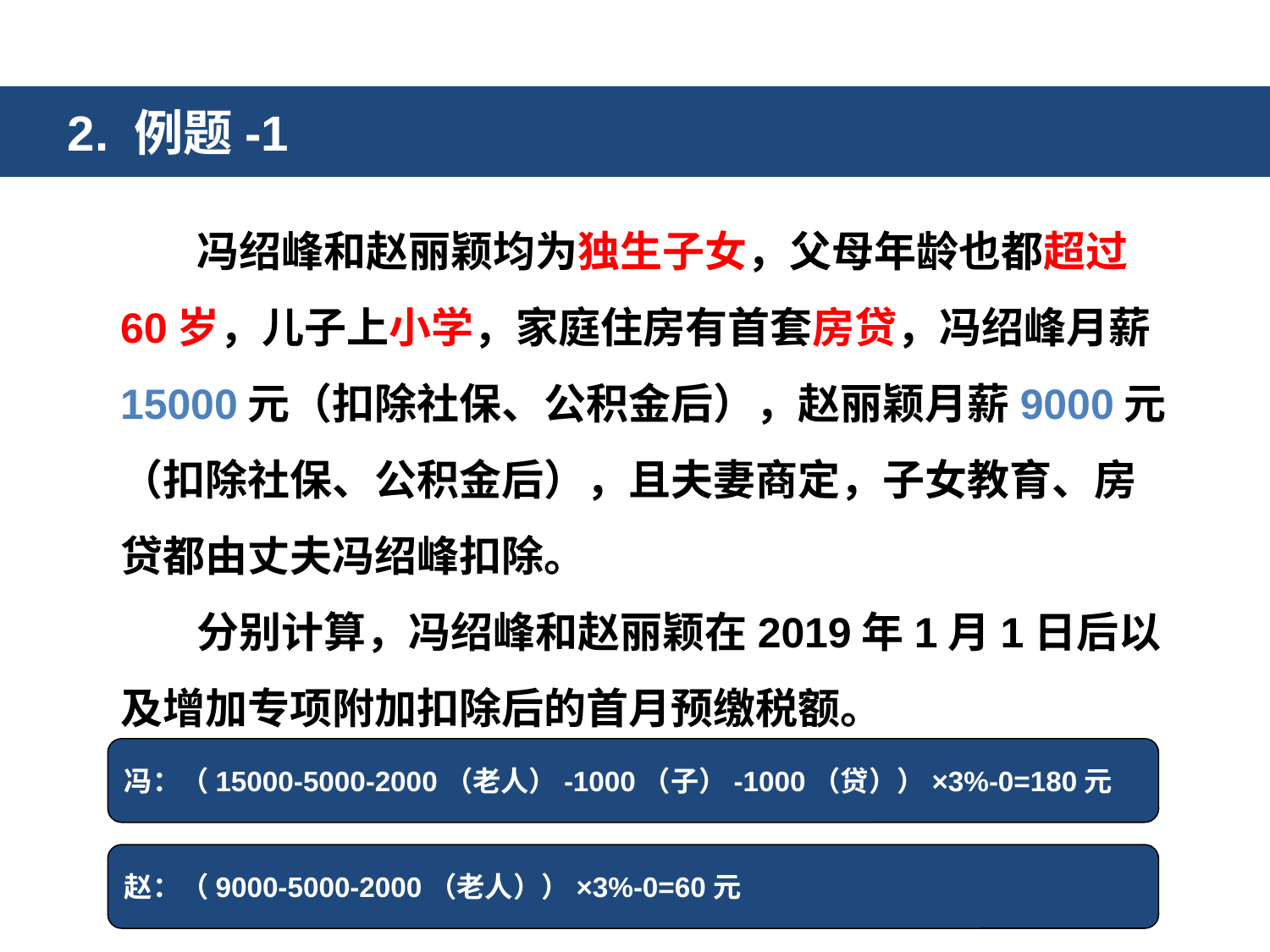

2. 例题-1
       冯绍峰和赵丽颖均为独生子女，父母年龄也都超过60岁，儿子上小学，家庭住房有首套房贷，冯绍峰月薪15000元（扣除社保、公积金后），赵丽颖月薪9000元（扣除社保、公积金后），且夫妻商定，子女教育、房贷都由丈夫冯绍峰扣除。
       分别计算，冯绍峰和赵丽颖在2019年1月1日后以及增加专项附加扣除后的首月预缴税额。
冯：（15000-5000-2000（老人）-1000（子）-1000（贷））×3%-0=180元
赵：（9000-5000-2000（老人））×3%-0=60元